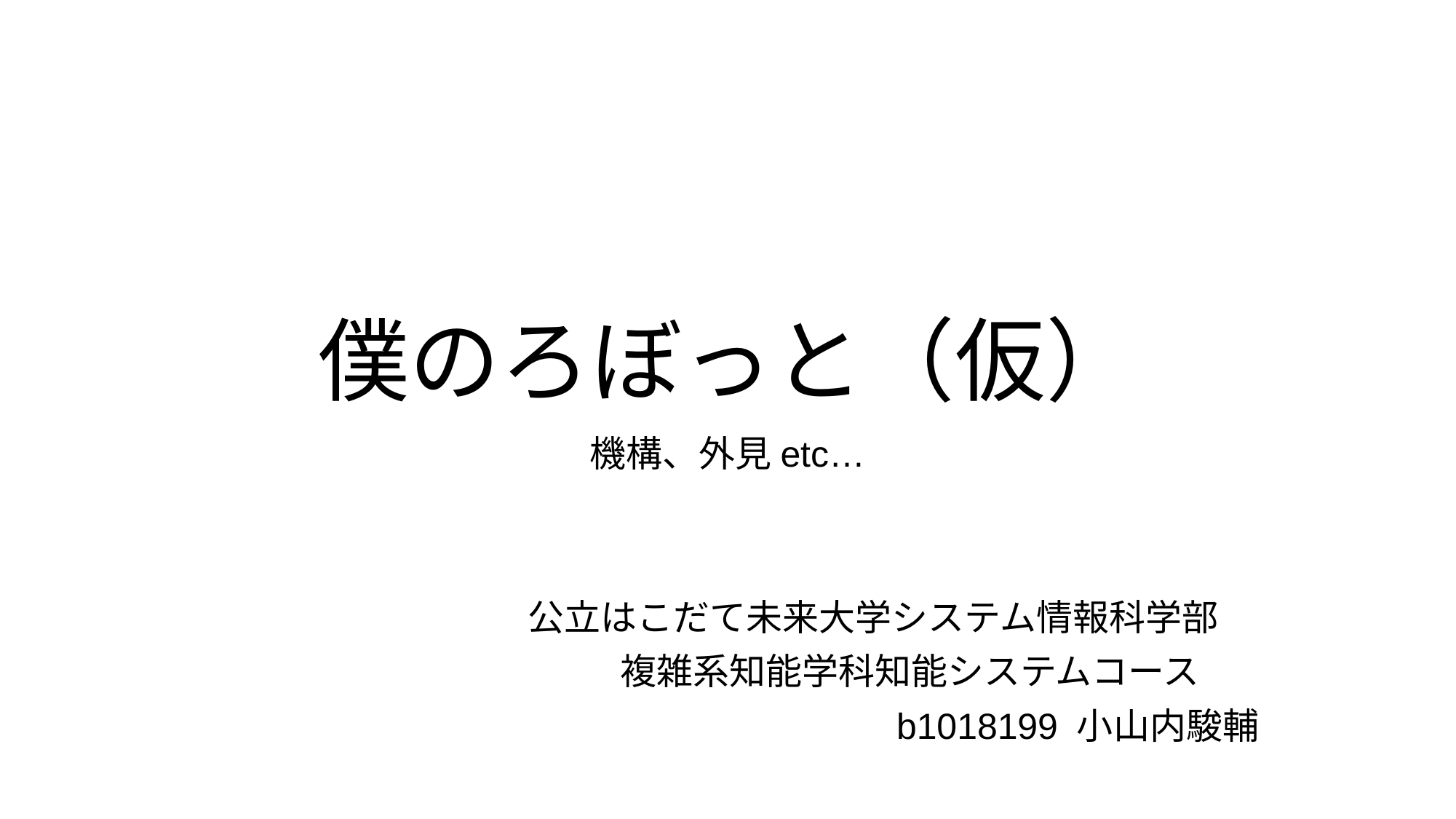

# 僕のろぼっと（仮）
機構、外見etc…

　　　　　　　　公立はこだて未来大学システム情報科学部
　　　　　　　　　　　複雑系知能学科知能システムコース
　　　　　　　　　　　　　　　　　　　b1018199 小山内駿輔